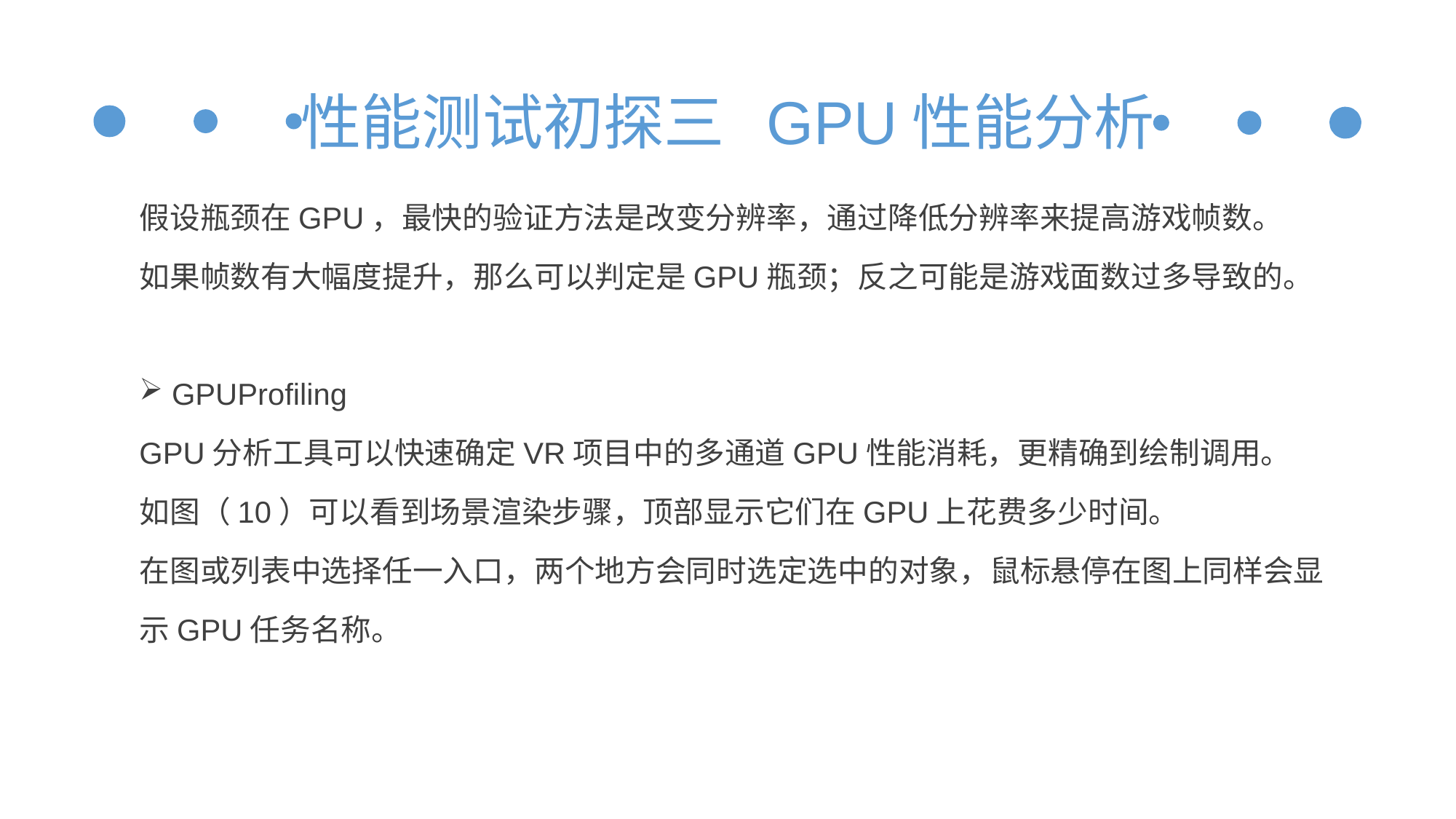

性能测试初探三  GPU性能分析
假设瓶颈在GPU，最快的验证方法是改变分辨率，通过降低分辨率来提高游戏帧数。
如果帧数有大幅度提升，那么可以判定是GPU瓶颈；反之可能是游戏面数过多导致的。

 GPUProfiling
GPU分析工具可以快速确定VR项目中的多通道GPU性能消耗，更精确到绘制调用。
如图（10）可以看到场景渲染步骤，顶部显示它们在GPU上花费多少时间。
在图或列表中选择任一入口，两个地方会同时选定选中的对象，鼠标悬停在图上同样会显
示GPU任务名称。